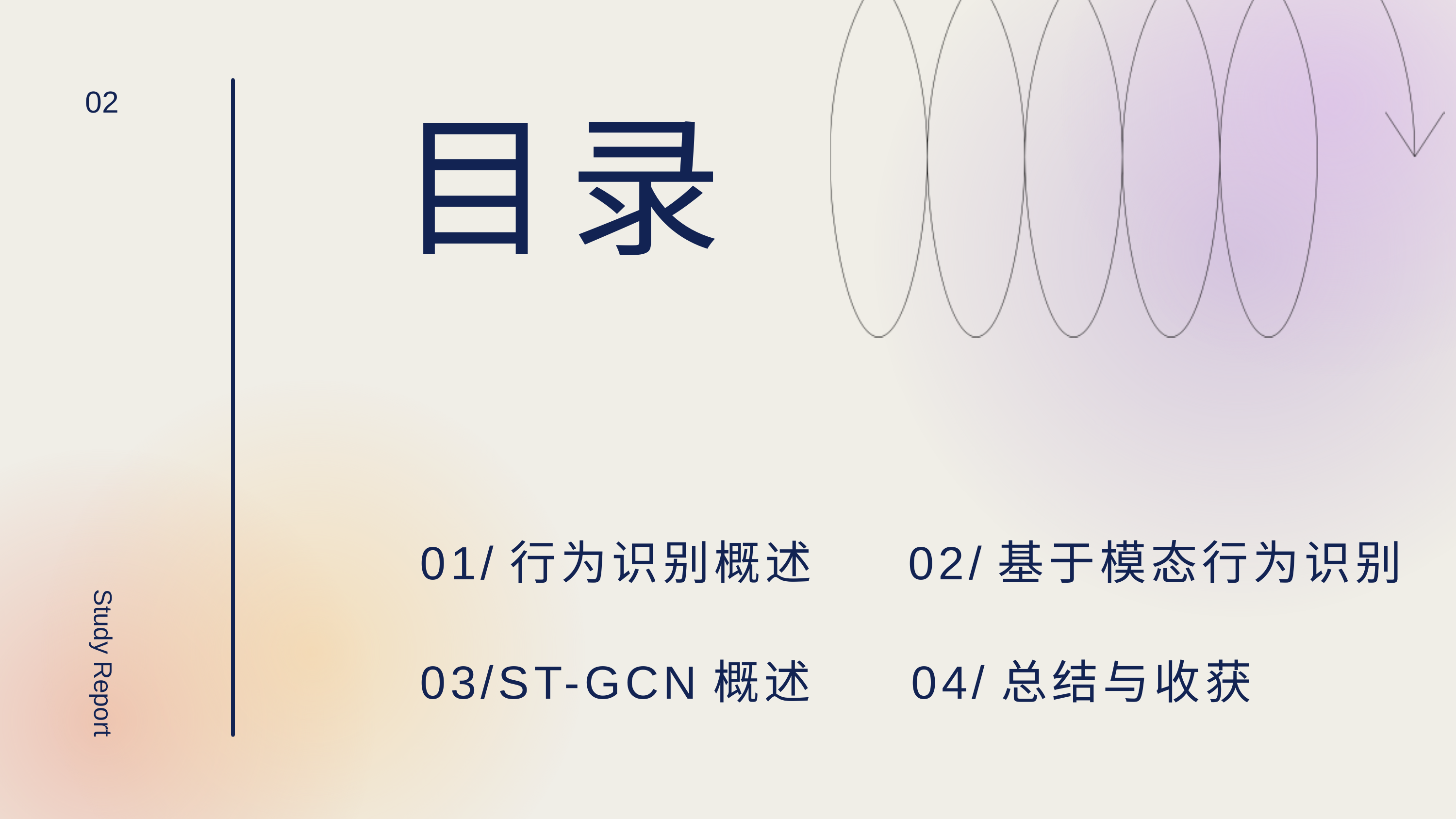

目录
02
Study Report

01/行为识别概述
02/基于模态行为识别
03/ST-GCN概述
04/总结与收获